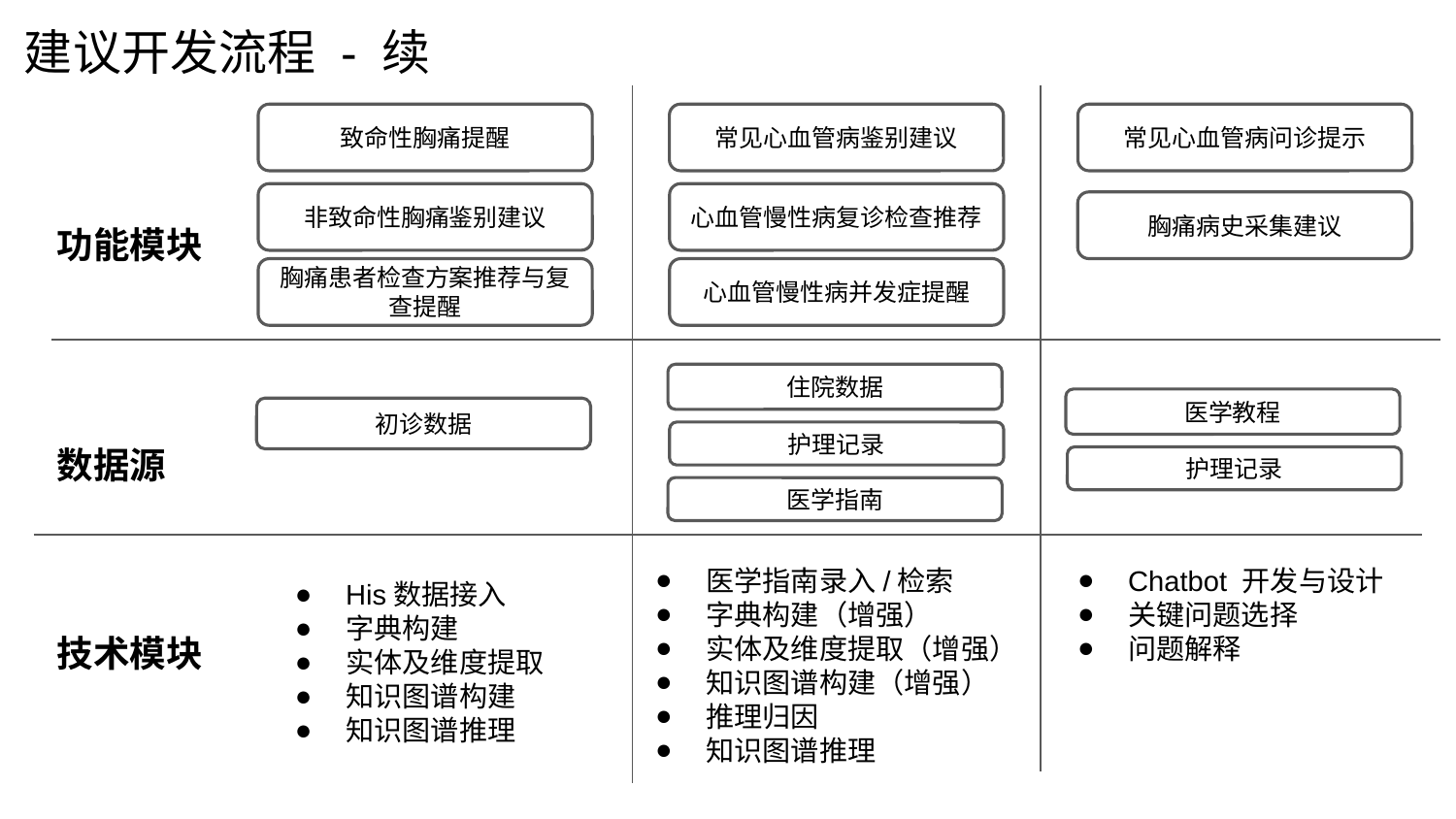

建议开发流程 - 续
致命性胸痛提醒
常见心血管病鉴别建议
常见心血管病问诊提示
非致命性胸痛鉴别建议
心血管慢性病复诊检查推荐
胸痛病史采集建议
功能模块
胸痛患者检查方案推荐与复查提醒
心血管慢性病并发症提醒
住院数据
医学教程
初诊数据
护理记录
数据源
护理记录
医学指南
医学指南录入/检索
字典构建（增强）
实体及维度提取（增强）
知识图谱构建（增强）
推理归因
知识图谱推理
Chatbot 开发与设计
关键问题选择
问题解释
His数据接入
字典构建
实体及维度提取
知识图谱构建
知识图谱推理
技术模块